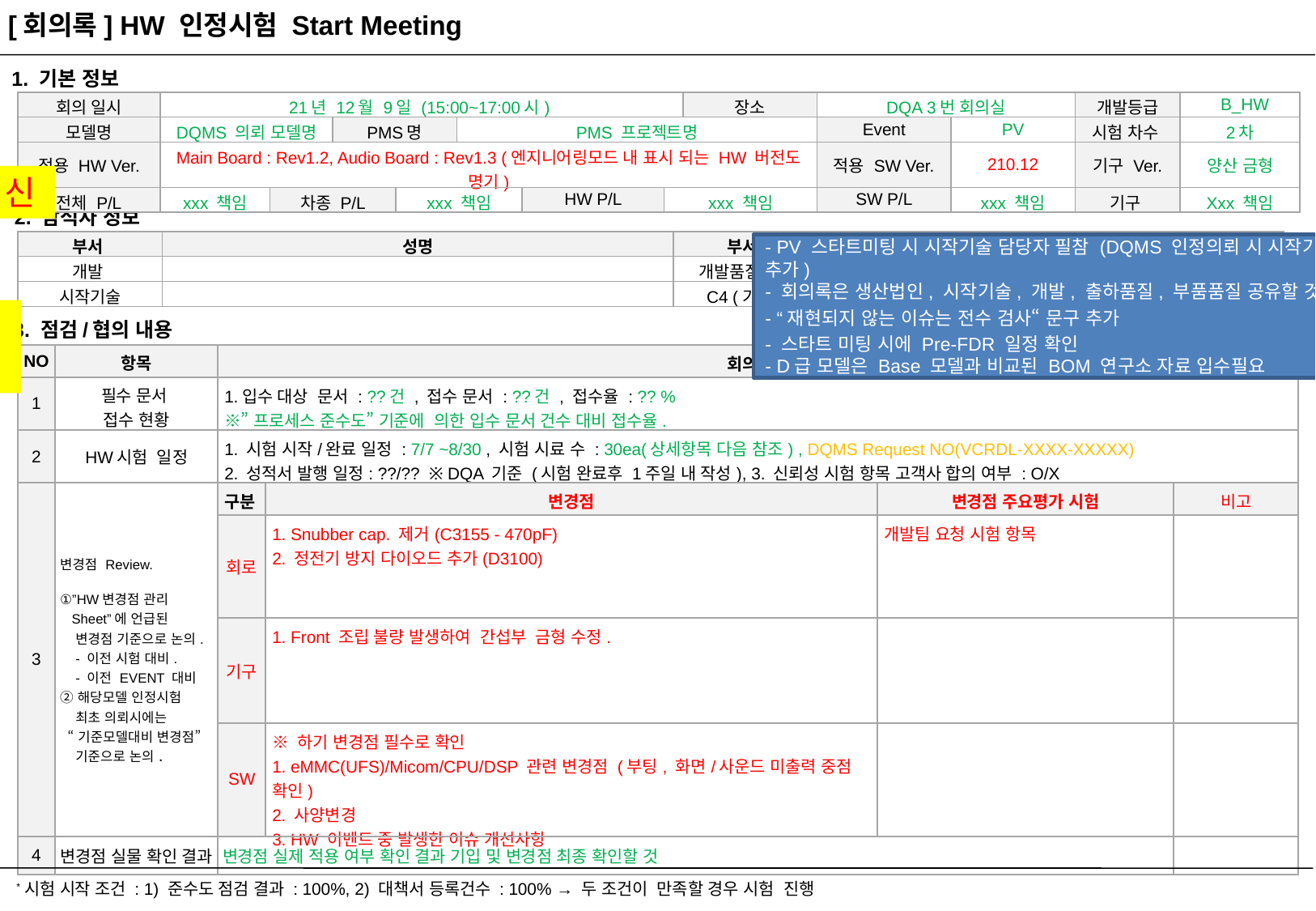

[회의록] HW 인정시험 Start Meeting

1. 기본 정보
| 회의 일시 | 21년 12월 9일 (15:00~17:00시) |  |  |  |  |  |  | 장소 | DQA 3번 회의실 |  | 개발등급 | B\_HW |
| --- | --- | --- | --- | --- | --- | --- | --- | --- | --- | --- | --- | --- |
| 모델명 | DQMS 의뢰 모델명 |  | PMS명 |  | PMS 프로젝트명 |  |  |  | Event | PV | 시험 차수 | 2차 |
| 적용 HW Ver. | Main Board : Rev1.2, Audio Board : Rev1.3 (엔지니어링모드 내 표시 되는 HW 버전도 명기) |  |  |  |  |  |  |  | 적용 SW Ver. | 210.12 | 기구 Ver. | 양산 금형 |
| 전체 P/L | xxx 책임 | 차종 P/L |  | xxx 책임 |  | HW P/L | xxx 책임 |  | SW P/L | xxx 책임 | 기구 | Xxx 책임 |
붉은색 : 연구소 회신
2. 참석자 정보
| 부서 | 성명 | 부서 | 성명 |
| --- | --- | --- | --- |
| 개발 |  | 개발품질보증 |  |
| 시작기술 |  | C4 (기타) | C4 담당자 기입 요(개발팀 기입) |
- PV 스타트미팅 시 시작기술 담당자 필참 (DQMS 인정의뢰 시 시작기술 결재 라인 추가)
- 회의록은 생산법인, 시작기술, 개발, 출하품질, 부품품질 공유할 것
- “재현되지 않는 이슈는 전수 검사“ 문구 추가
- 스타트 미팅 시에 Pre-FDR 일정 확인
- D급 모델은 Base 모델과 비교된 BOM 연구소 자료 입수필요
녹색 :  DQA 작성
3. 점검/협의 내용
| NO | 항목 | 회의결과 |  |  |  |
| --- | --- | --- | --- | --- | --- |
| 1 | 필수 문서 접수 현황 | 1.입수 대상 문서 : ??건 , 접수 문서 : ??건 , 접수율 : ?? % ※”프로세스 준수도” 기준에 의한 입수 문서 건수 대비 접수율. |  |  |  |
| 2 | HW시험 일정 | 1. 시험 시작/완료 일정 : 7/7 ~8/30 , 시험 시료 수 : 30ea(상세항목 다음 참조) , DQMS Request NO(VCRDL-XXXX-XXXXX) 2. 성적서 발행 일정: ??/?? ※ DQA 기준 (시험 완료후 1주일 내 작성), 3. 신뢰성 시험 항목 고객사 합의 여부 : O/X |  |  |  |
| 3 | 변경점 Review. ①”HW변경점 관리 Sheet”에 언급된 변경점 기준으로 논의. - 이전 시험 대비. - 이전 EVENT 대비 ②해당모델 인정시험 최초 의뢰시에는 “기준모델대비 변경점” 기준으로 논의. | 구분 | 변경점 | 변경점 주요평가 시험 | 비고 |
|  |  | 회로 | 1. Snubber cap. 제거(C3155 - 470pF) 2. 정전기 방지 다이오드 추가(D3100) | 개발팀 요청 시험 항목 |  |
|  |  | 기구 | 1. Front 조립 불량 발생하여 간섭부 금형 수정. |  |  |
|  |  | SW | ※ 하기 변경점 필수로 확인 1. eMMC(UFS)/Micom/CPU/DSP 관련 변경점 (부팅, 화면/사운드 미출력 중점 확인) 2. 사양변경 3. HW 이벤트 중 발생한 이슈 개선사항 |  |  |
| 4 | 변경점 실물 확인 결과 | 변경점 실제 적용 여부 확인 결과 기입 및 변경점 최종 확인할 것 |  |  |  |

*시험 시작 조건 : 1) 준수도 점검 결과 : 100%, 2) 대책서 등록건수 : 100% → 두 조건이  만족할 경우 시험  진행